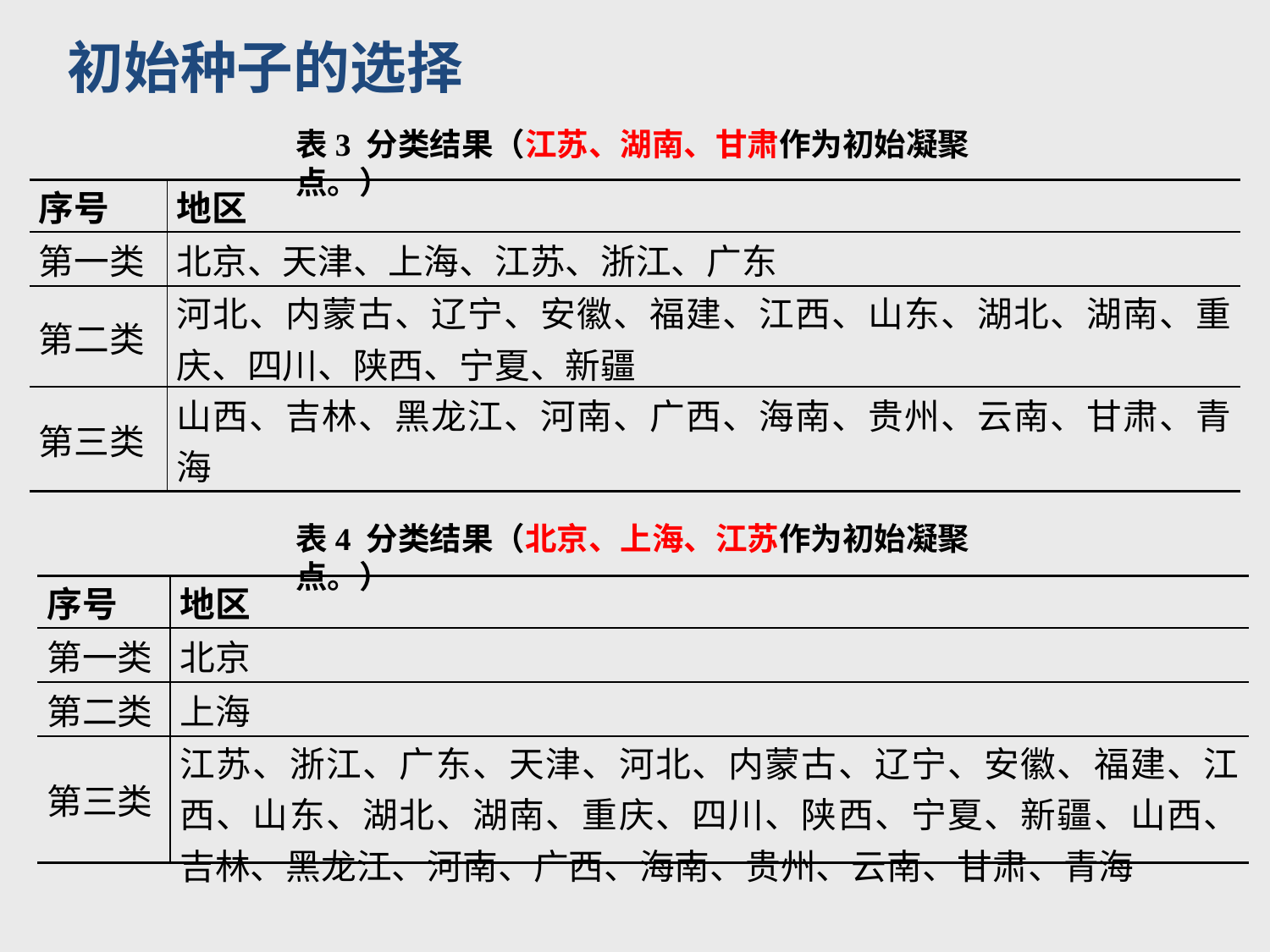

初始种子的选择
表3 分类结果（江苏、湖南、甘肃作为初始凝聚点。）
| 序号 | 地区 |
| --- | --- |
| 第一类 | 北京、天津、上海、江苏、浙江、广东 |
| 第二类 | 河北、内蒙古、辽宁、安徽、福建、江西、山东、湖北、湖南、重庆、四川、陕西、宁夏、新疆 |
| 第三类 | 山西、吉林、黑龙江、河南、广西、海南、贵州、云南、甘肃、青海 |
表4 分类结果（北京、上海、江苏作为初始凝聚点。）
| 序号 | 地区 |
| --- | --- |
| 第一类 | 北京 |
| 第二类 | 上海 |
| 第三类 | 江苏、浙江、广东、天津、河北、内蒙古、辽宁、安徽、福建、江西、山东、湖北、湖南、重庆、四川、陕西、宁夏、新疆、山西、吉林、黑龙江、河南、广西、海南、贵州、云南、甘肃、青海 |